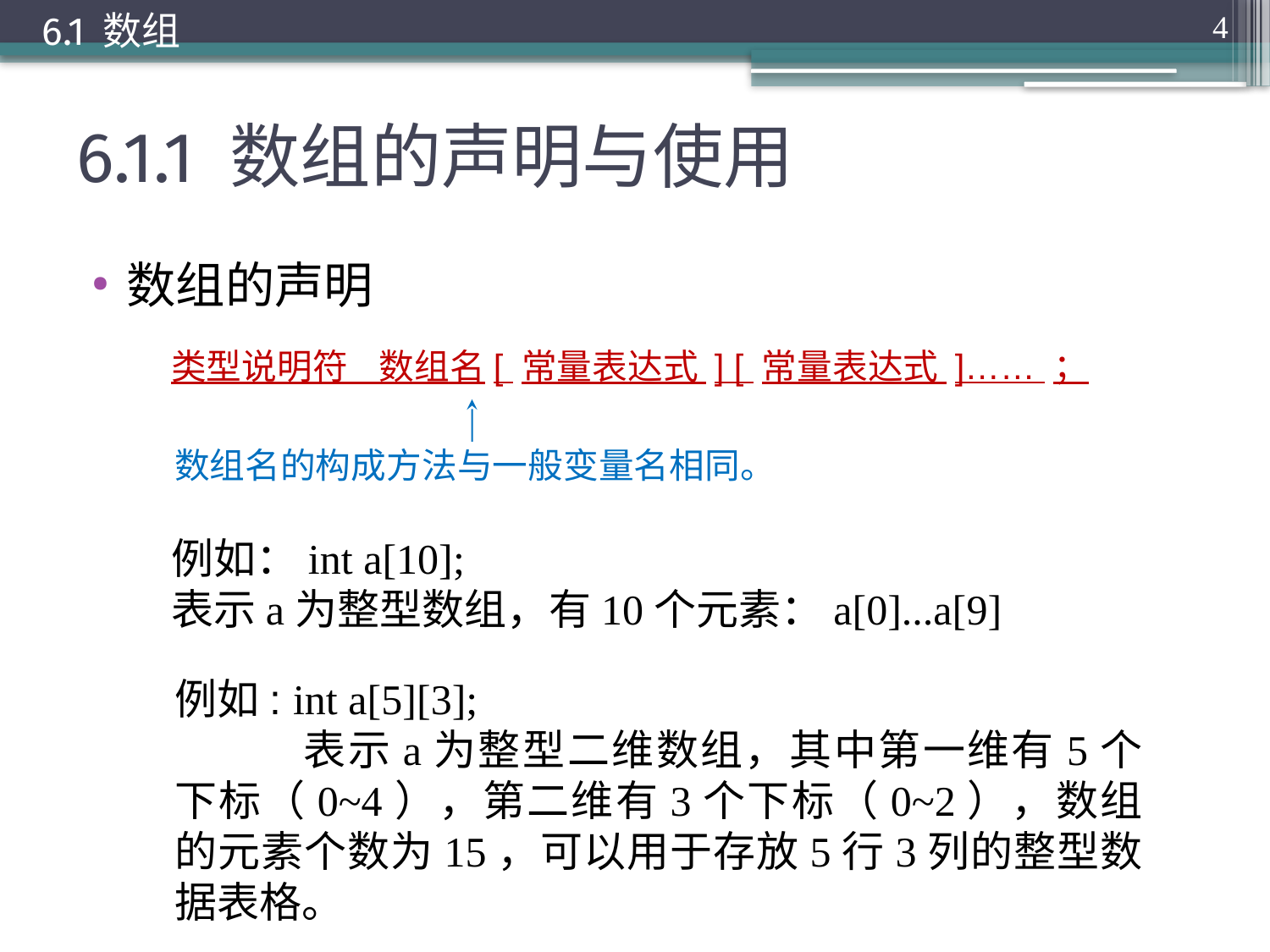

6.1 数组
4
# 6.1.1 数组的声明与使用
数组的声明

类型说明符    数组名[ 常量表达式 ] [ 常量表达式 ]…… ；

数组名的构成方法与一般变量名相同。
例如：int a[10];
表示a为整型数组，有10个元素：a[0]...a[9]
例如: int a[5][3];
	表示a为整型二维数组，其中第一维有5个下标（0~4），第二维有3个下标（0~2），数组的元素个数为15，可以用于存放5行3列的整型数据表格。